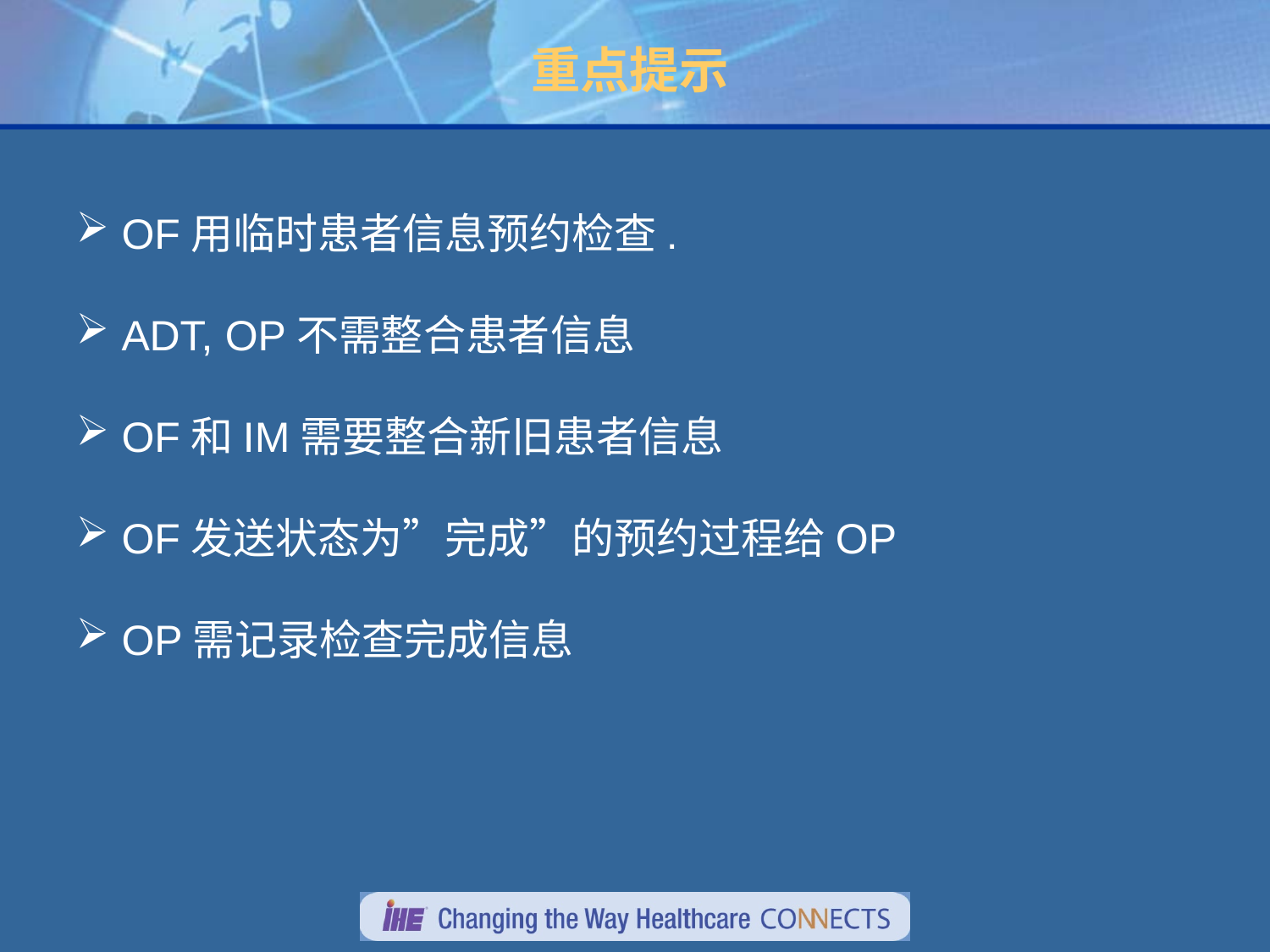

# 重点提示
 OF用临时患者信息预约检查.

 ADT, OP不需整合患者信息

 OF和IM需要整合新旧患者信息

 OF发送状态为”完成”的预约过程给OP

 OP需记录检查完成信息